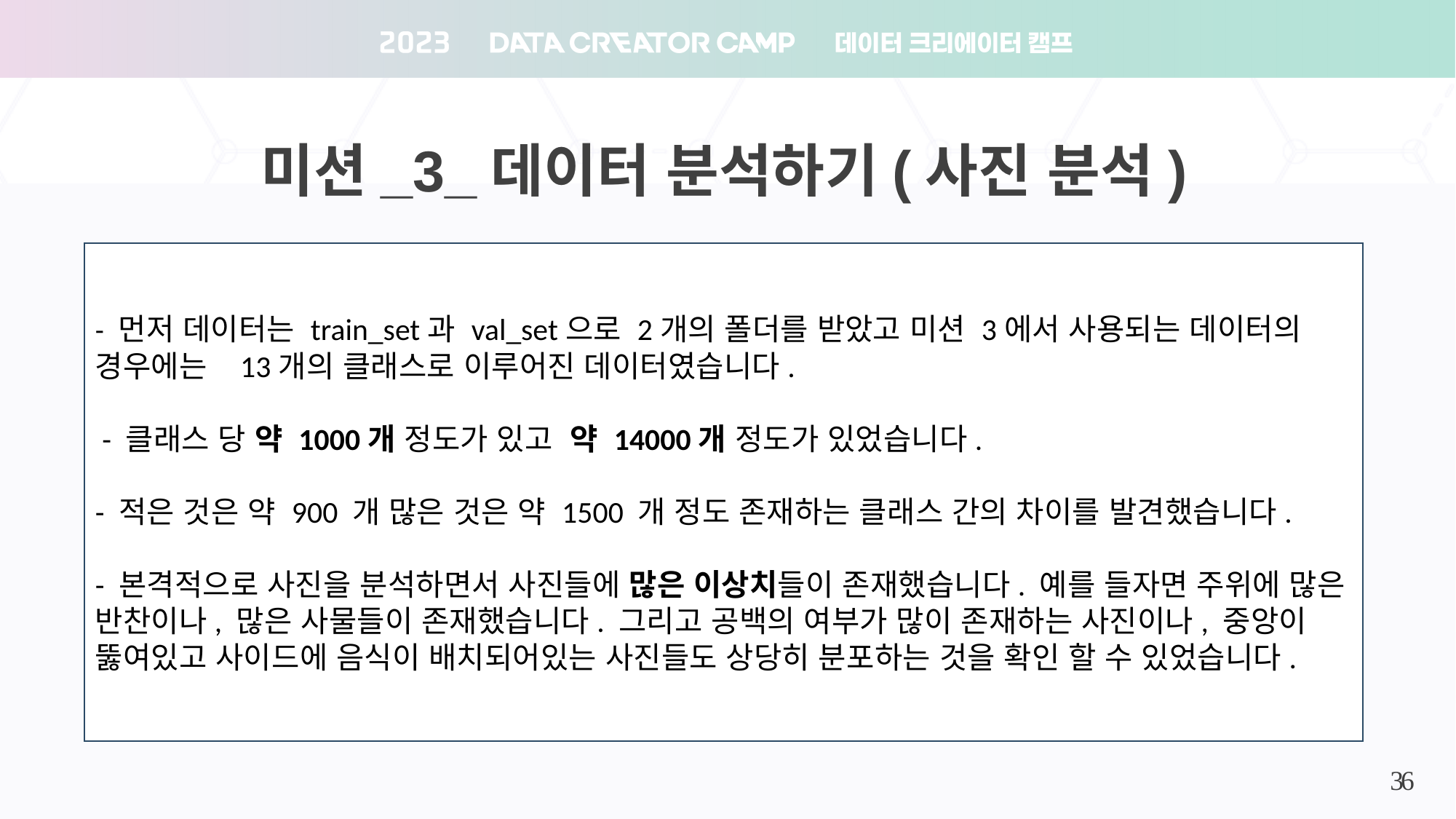

미션_3_데이터 분석하기(사진 분석)
- 먼저 데이터는 train_set과 val_set으로 2개의 폴더를 받았고 미션 3에서 사용되는 데이터의 경우에는   13개의 클래스로 이루어진 데이터였습니다.

 - 클래스 당 약 1000개 정도가 있고  약 14000개 정도가 있었습니다.

- 적은 것은 약 900 개 많은 것은 약 1500 개 정도 존재하는 클래스 간의 차이를 발견했습니다.

- 본격적으로 사진을 분석하면서 사진들에 많은 이상치들이 존재했습니다. 예를 들자면 주위에 많은 반찬이나, 많은 사물들이 존재했습니다. 그리고 공백의 여부가 많이 존재하는 사진이나, 중앙이 뚫여있고 사이드에 음식이 배치되어있는 사진들도 상당히 분포하는 것을 확인 할 수 있었습니다.
36